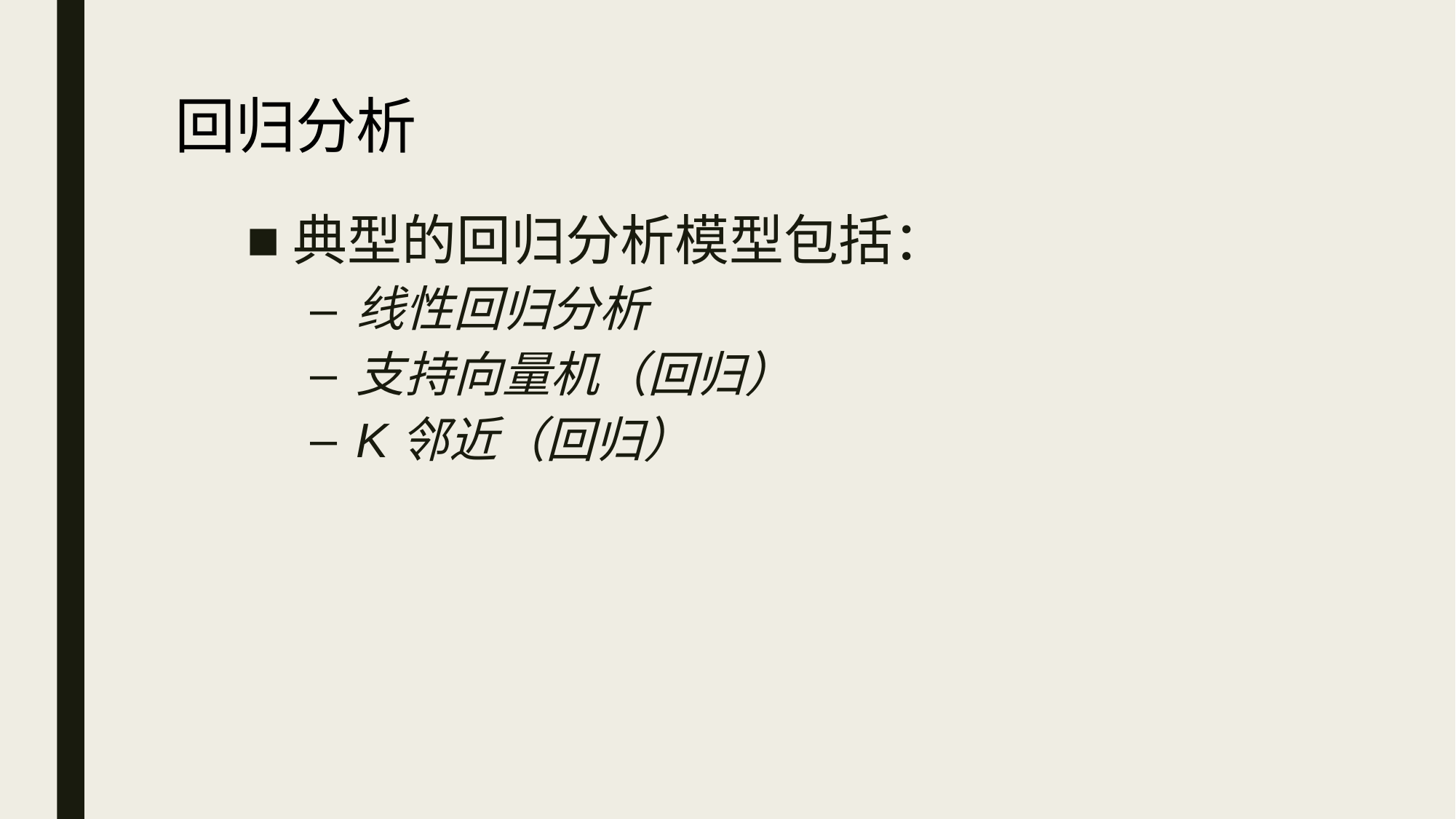

# 回归分析
典型的回归分析模型包括：
线性回归分析
支持向量机（回归）
K邻近（回归）